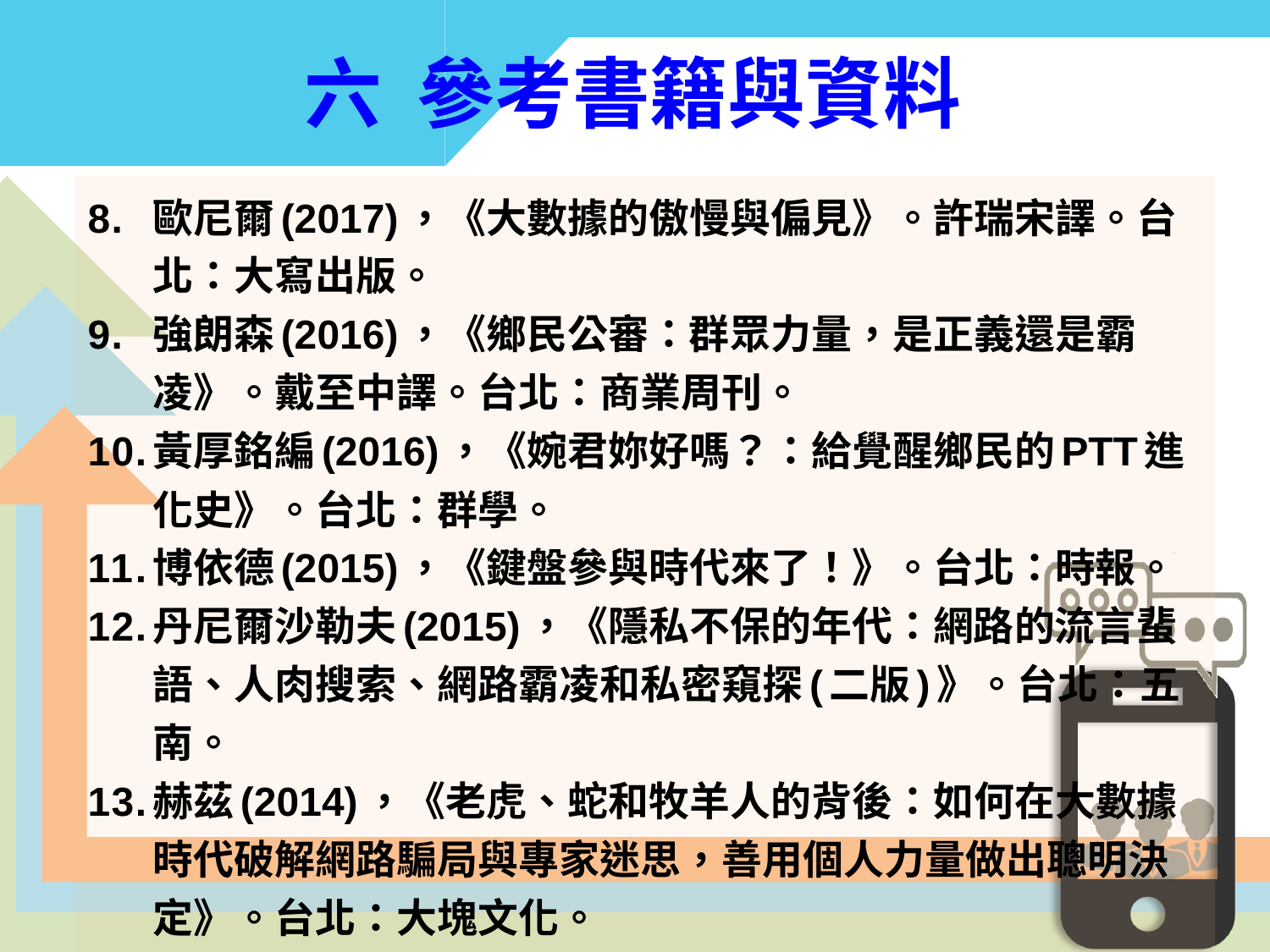

六  參考書籍與資料
歐尼爾(2017)，《大數據的傲慢與偏見》。許瑞宋譯。台北：大寫出版。
強朗森(2016)，《鄉民公審：群眾力量，是正義還是霸凌》。戴至中譯。台北：商業周刊。
黃厚銘編(2016)，《婉君妳好嗎？：給覺醒鄉民的PTT進化史》。台北：群學。
博依德(2015)，《鍵盤參與時代來了！》。台北：時報。
丹尼爾沙勒夫(2015)，《隱私不保的年代：網路的流言蜚語、人肉搜索、網路霸凌和私密窺探(二版)》。台北：五南。
赫茲(2014)，《老虎、蛇和牧羊人的背後：如何在大數據時代破解網路騙局與專家迷思，善用個人力量做出聰明決定》。台北：大塊文化。